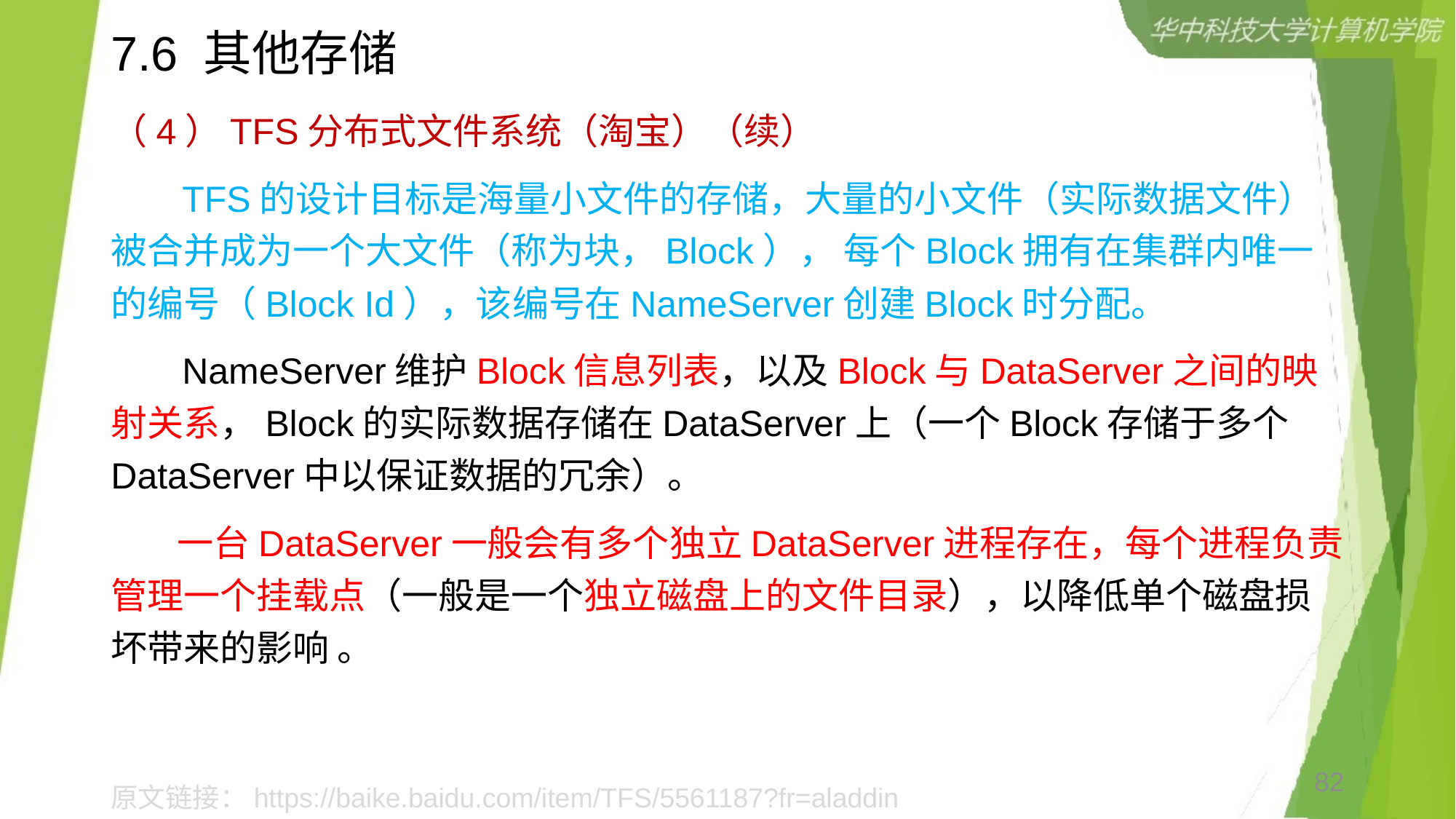

# 7.6 其他存储
（4）TFS分布式文件系统（淘宝）（续）
       TFS的设计目标是海量小文件的存储，大量的小文件（实际数据文件）被合并成为一个大文件（称为块，Block）， 每个Block拥有在集群内唯一的编号（Block Id），该编号在NameServer创建Block时分配。
       NameServer维护Block信息列表，以及Block与DataServer之间的映射关系，Block的实际数据存储在DataServer上（一个Block存储于多个DataServer中以保证数据的冗余）。
       一台DataServer一般会有多个独立DataServer进程存在，每个进程负责管理一个挂载点（一般是一个独立磁盘上的文件目录），以降低单个磁盘损坏带来的影响 。
82
原文链接：https://baike.baidu.com/item/TFS/5561187?fr=aladdin